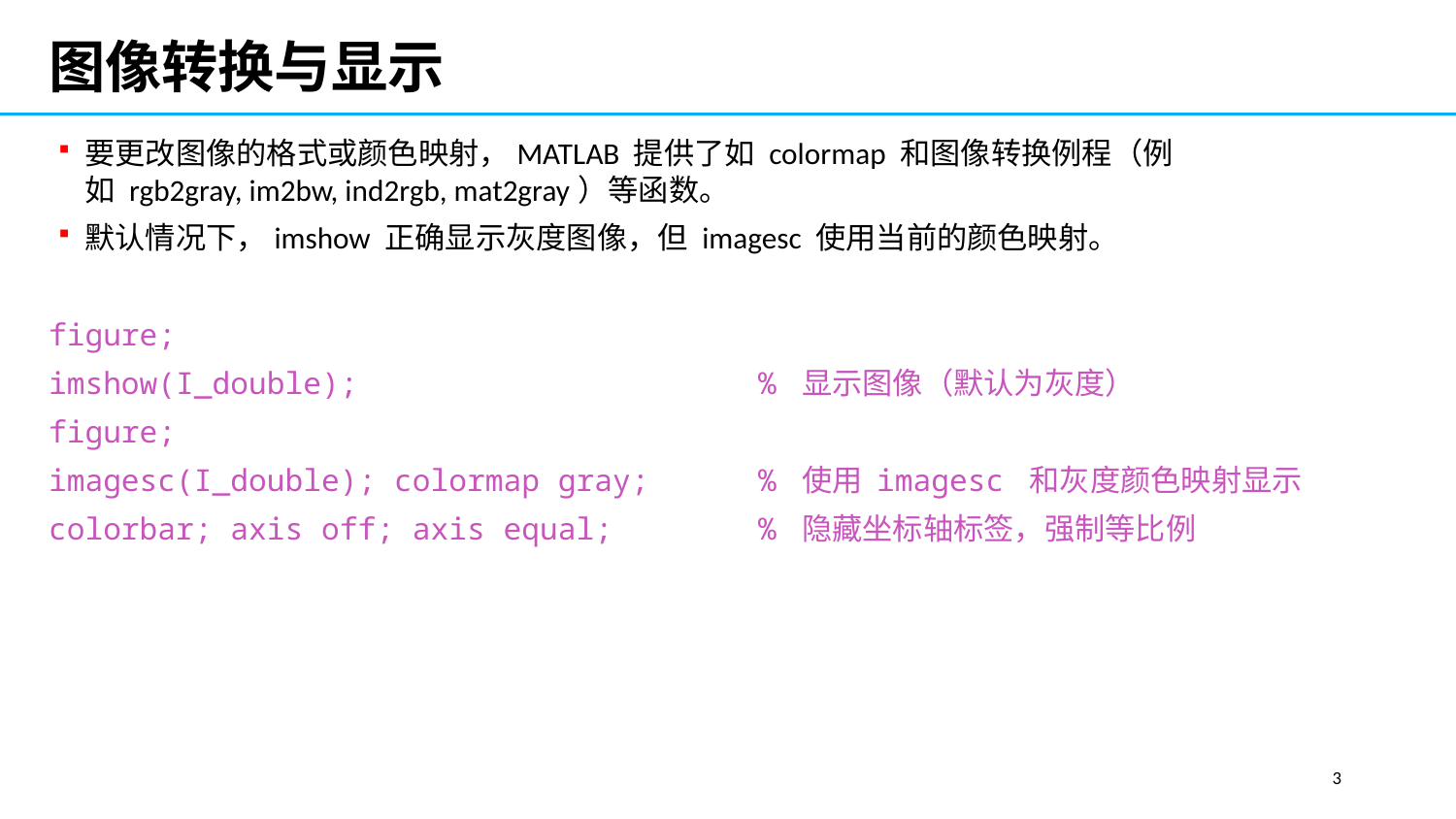

# 图像转换与显示
要更改图像的格式或颜色映射，MATLAB 提供了如 colormap 和图像转换例程（例如 rgb2gray, im2bw, ind2rgb, mat2gray）等函数。
默认情况下，imshow 正确显示灰度图像，但 imagesc 使用当前的颜色映射。

figure;
imshow(I_double);                      % 显示图像（默认为灰度）
figure;
imagesc(I_double); colormap gray;      % 使用 imagesc 和灰度颜色映射显示
colorbar; axis off; axis equal;        % 隐藏坐标轴标签，强制等比例
3